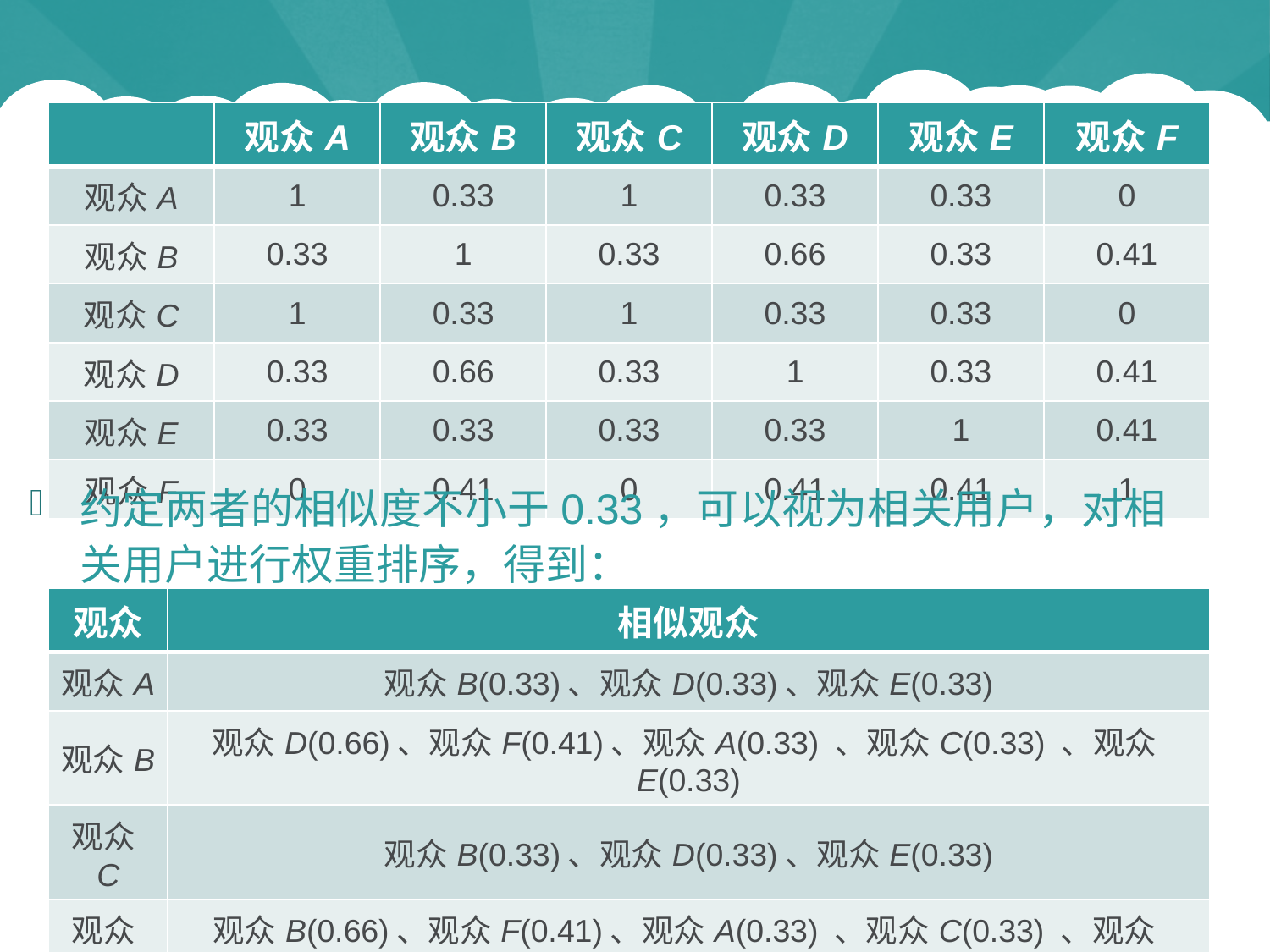

#
|  | 观众A | 观众B | 观众C | 观众D | 观众E | 观众F |
| --- | --- | --- | --- | --- | --- | --- |
| 观众A | 1 | 0.33 | 1 | 0.33 | 0.33 | 0 |
| 观众B | 0.33 | 1 | 0.33 | 0.66 | 0.33 | 0.41 |
| 观众C | 1 | 0.33 | 1 | 0.33 | 0.33 | 0 |
| 观众D | 0.33 | 0.66 | 0.33 | 1 | 0.33 | 0.41 |
| 观众E | 0.33 | 0.33 | 0.33 | 0.33 | 1 | 0.41 |
| 观众F | 0 | 0.41 | 0 | 0.41 | 0.41 | 1 |
约定两者的相似度不小于0.33，可以视为相关用户，对相关用户进行权重排序，得到：
| 观众 | 相似观众 |
| --- | --- |
| 观众A | 观众B(0.33)、观众D(0.33)、观众E(0.33) |
| 观众B | 观众D(0.66)、观众F(0.41)、观众A(0.33) 、观众C(0.33) 、观众E(0.33) |
| 观众C | 观众B(0.33)、观众D(0.33)、观众E(0.33) |
| 观众D | 观众B(0.66)、观众F(0.41)、观众A(0.33) 、观众C(0.33) 、观众E(0.33) |
| 观众E | 观众F(0.41)、观众A(0.33)、观众B(0.33) 、观众C(0.33) 、观众D(0.33) |
| 观众F | 观众B(0.41)、观众D(0.41)、观众E(0.41) |